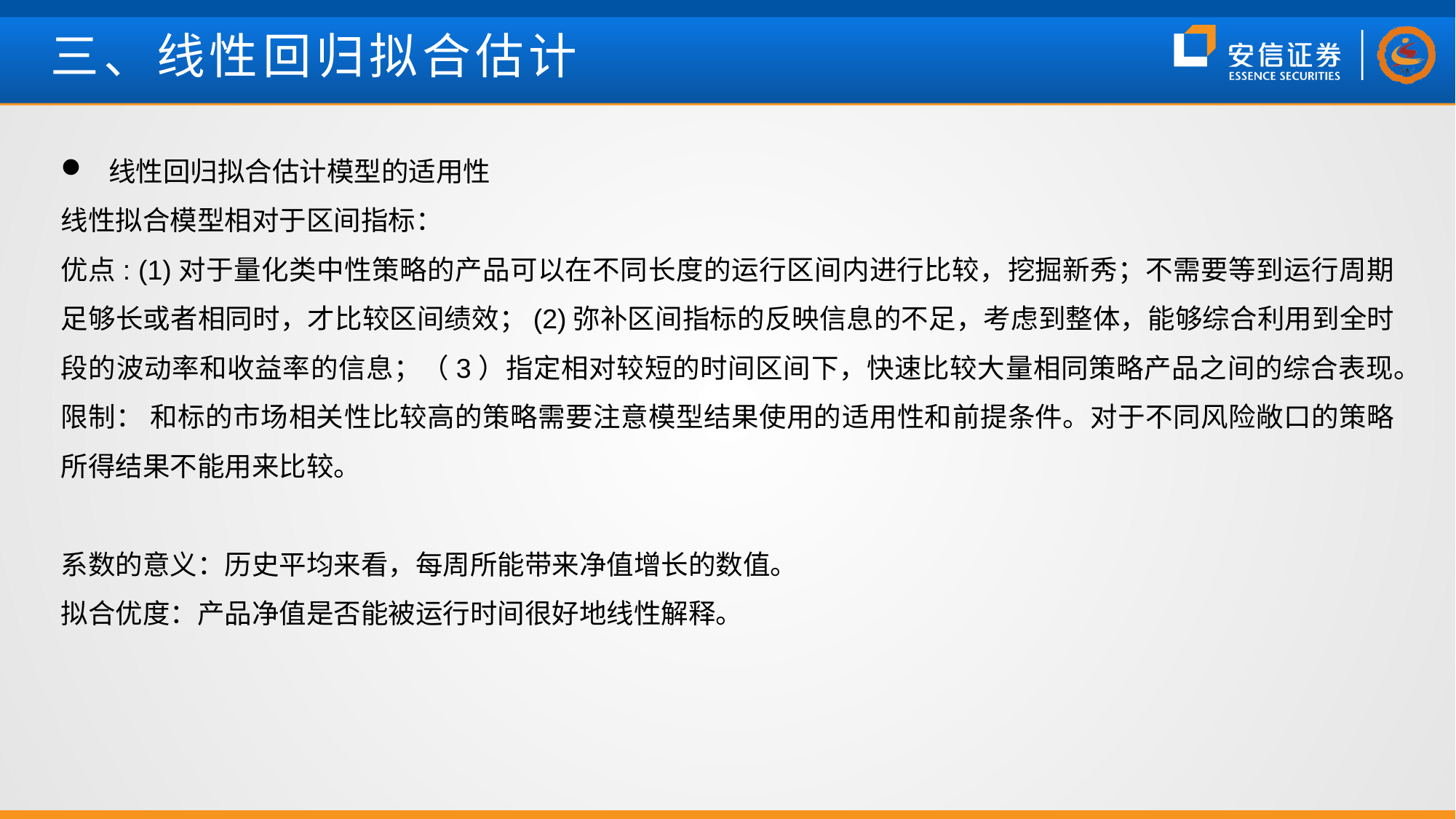

# 三、线性回归拟合估计
线性回归拟合估计模型的适用性
线性拟合模型相对于区间指标：
优点: (1)对于量化类中性策略的产品可以在不同长度的运行区间内进行比较，挖掘新秀；不需要等到运行周期足够长或者相同时，才比较区间绩效；(2)弥补区间指标的反映信息的不足，考虑到整体，能够综合利用到全时段的波动率和收益率的信息；（3）指定相对较短的时间区间下，快速比较大量相同策略产品之间的综合表现。
限制： 和标的市场相关性比较高的策略需要注意模型结果使用的适用性和前提条件。对于不同风险敞口的策略所得结果不能用来比较。

系数的意义：历史平均来看，每周所能带来净值增长的数值。
拟合优度：产品净值是否能被运行时间很好地线性解释。